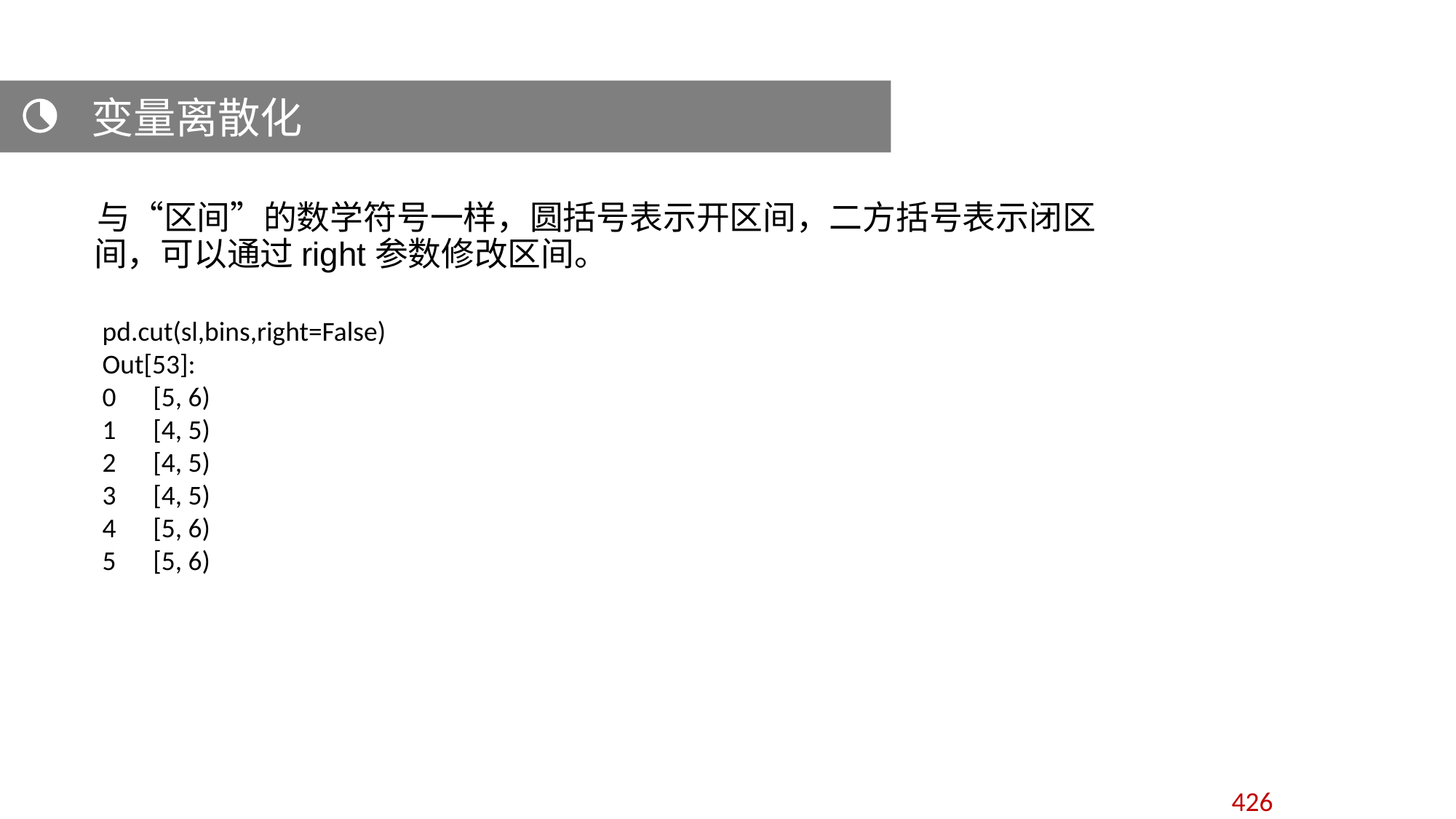

变量离散化

   与“区间”的数学符号一样，圆括号表示开区间，二方括号表示闭区间，可以通过right参数修改区间。
pd.cut(sl,bins,right=False)
Out[53]:
0      [5, 6)
1      [4, 5)
2      [4, 5)
3      [4, 5)
4      [5, 6)
5      [5, 6)

426